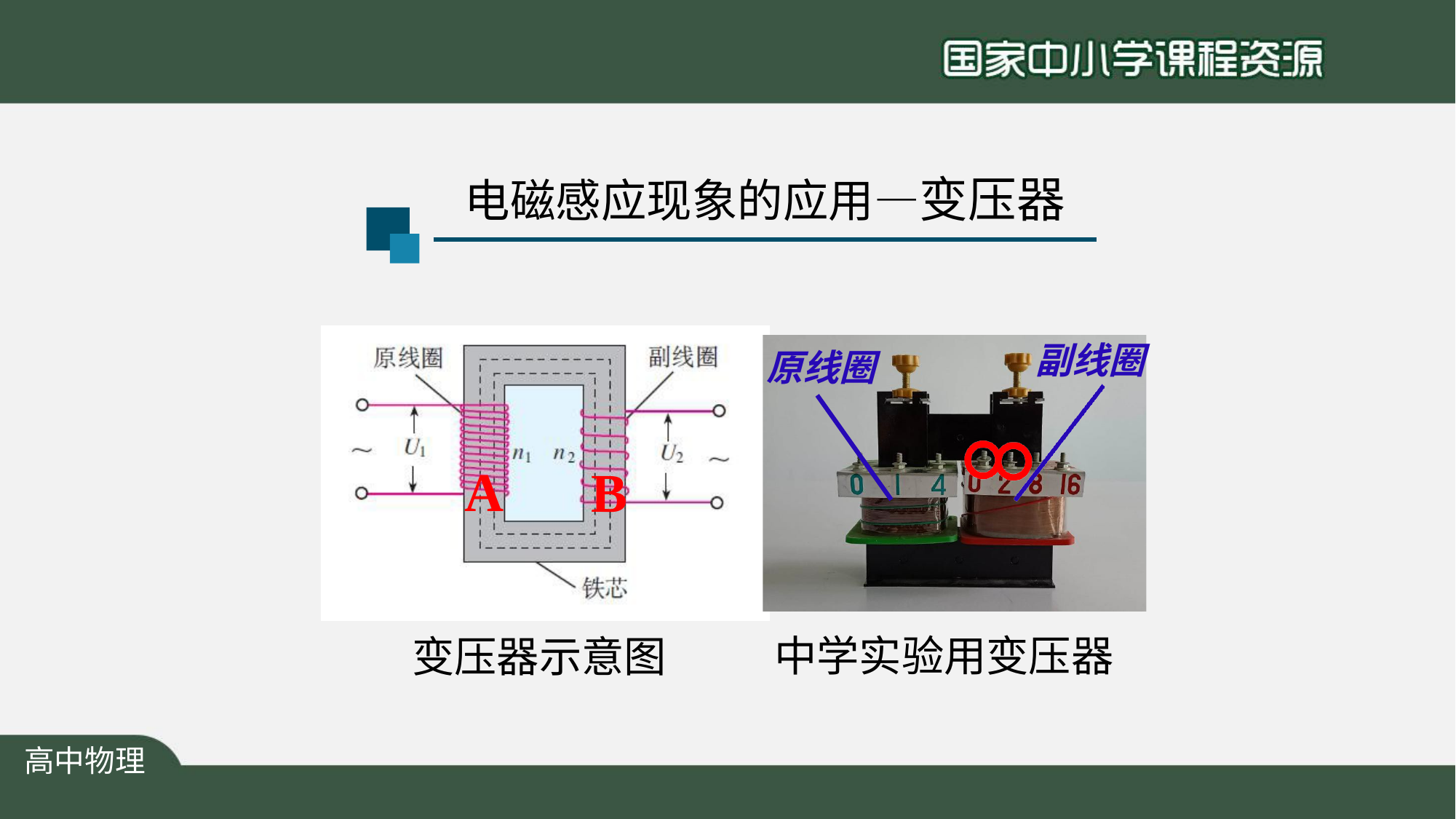

# 电磁感应现象的应用—变压器

副线圈
原线圈

A
B
中学实验用变压器
变压器示意图
高中物理